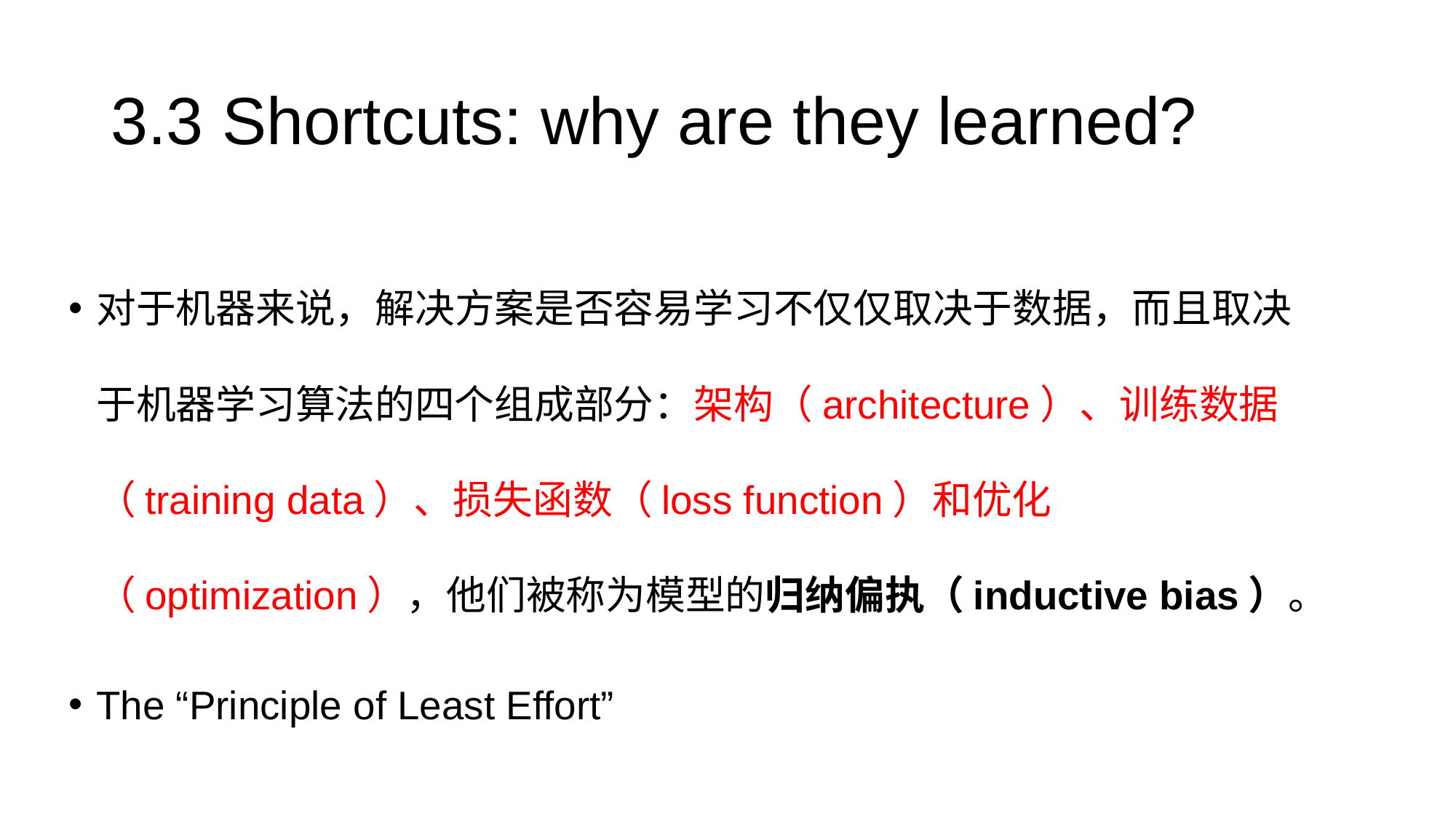

# 3.3 Shortcuts: why are they learned?
对于机器来说，解决方案是否容易学习不仅仅取决于数据，而且取决于机器学习算法的四个组成部分：架构（architecture）、训练数据（training data）、损失函数（loss function）和优化（optimization），他们被称为模型的归纳偏执（inductive bias）。
The “Principle of Least Effort”